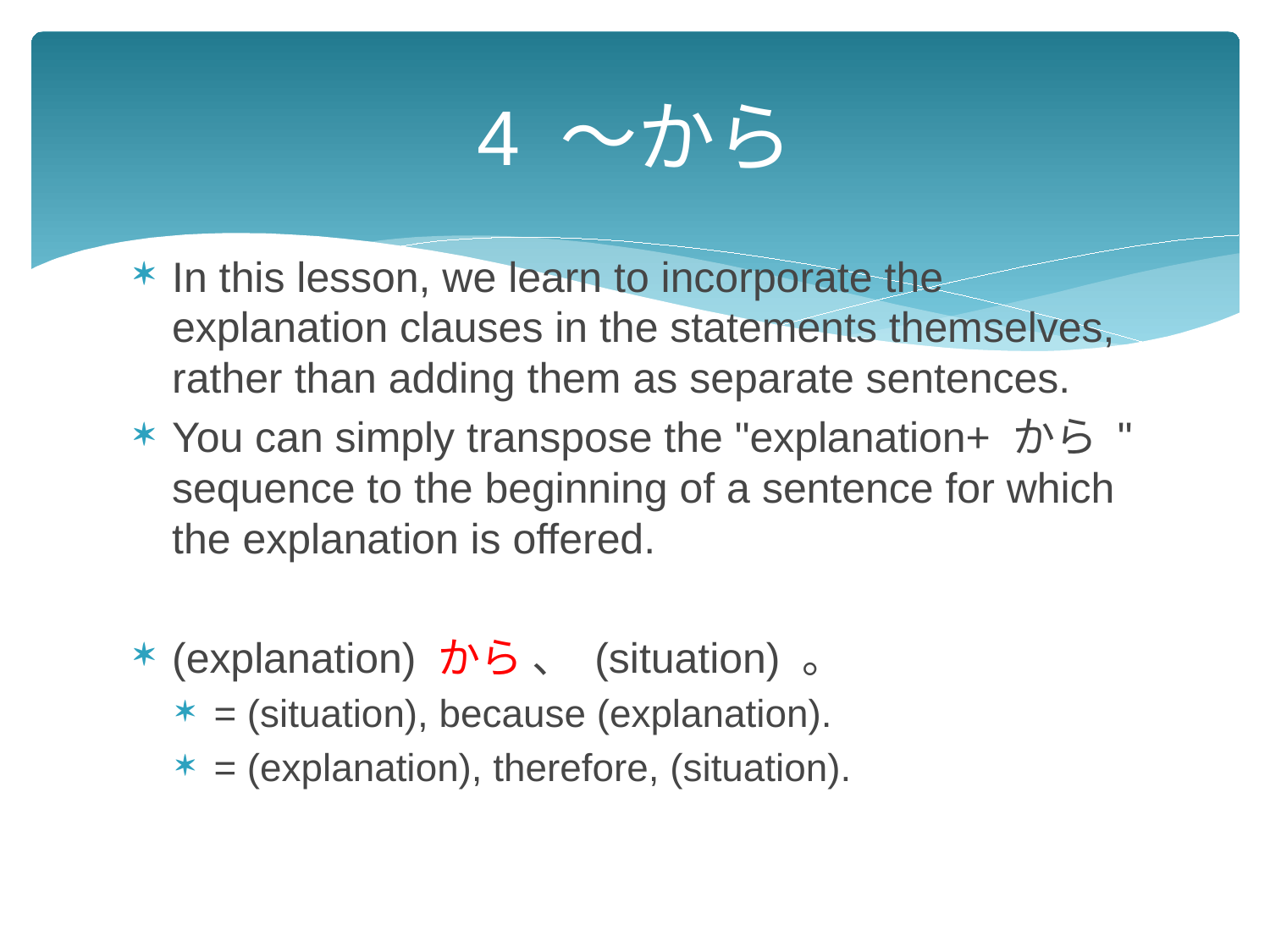

# 4 ～から
In this lesson, we learn to incorporate the explanation clauses in the statements themselves, rather than adding them as separate sentences.
You can simply transpose the "explanation+ から " sequence to the beginning of a sentence for which the explanation is offered.

(explanation) から 、 (situation) 。
= (situation), because (explanation).
= (explanation), therefore, (situation).